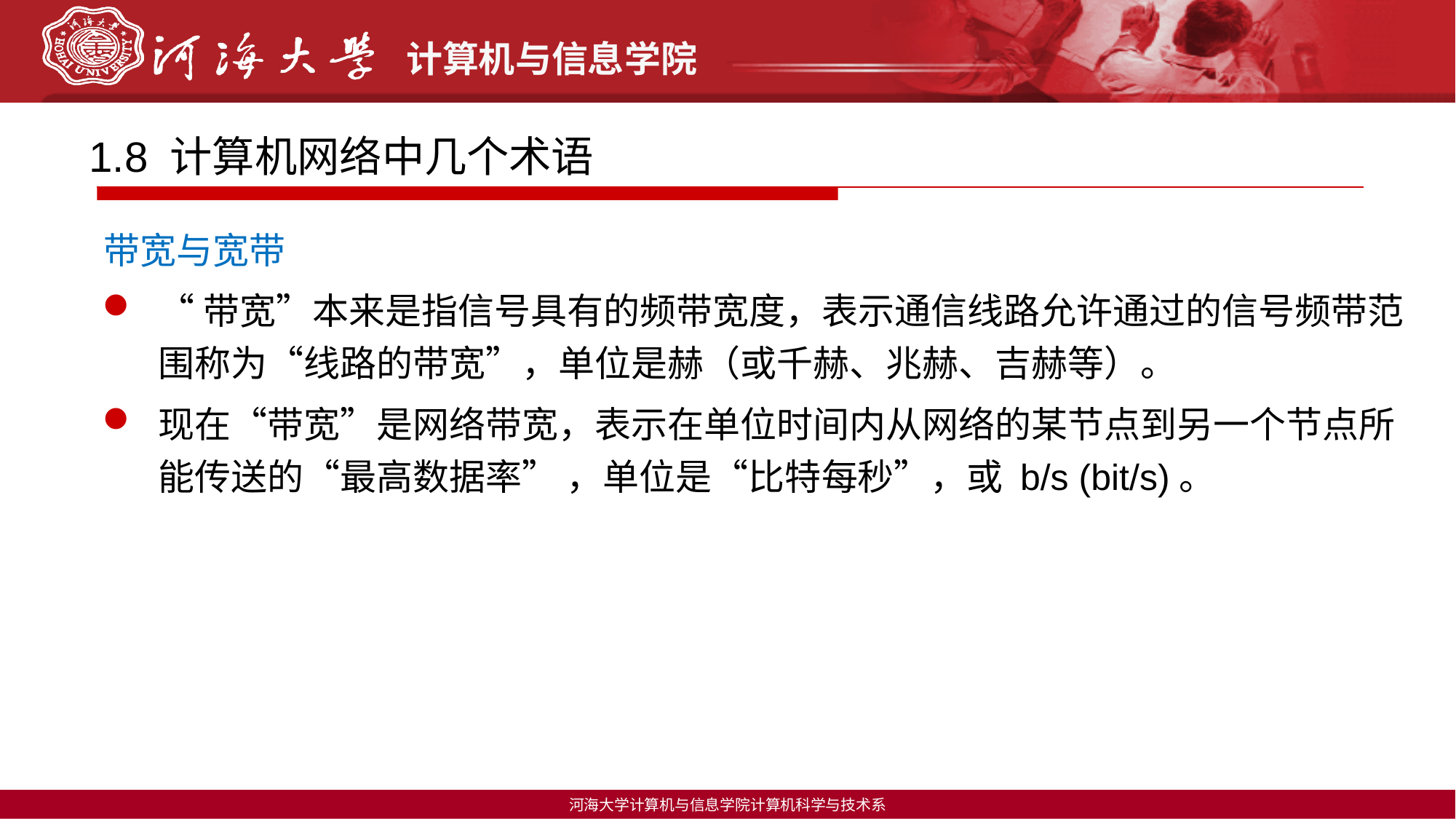

1.8 计算机网络中几个术语
带宽与宽带
“带宽”本来是指信号具有的频带宽度，表示通信线路允许通过的信号频带范围称为“线路的带宽”，单位是赫（或千赫、兆赫、吉赫等）。
现在“带宽”是网络带宽，表示在单位时间内从网络的某节点到另一个节点所能传送的“最高数据率” ，单位是“比特每秒”，或 b/s (bit/s)。